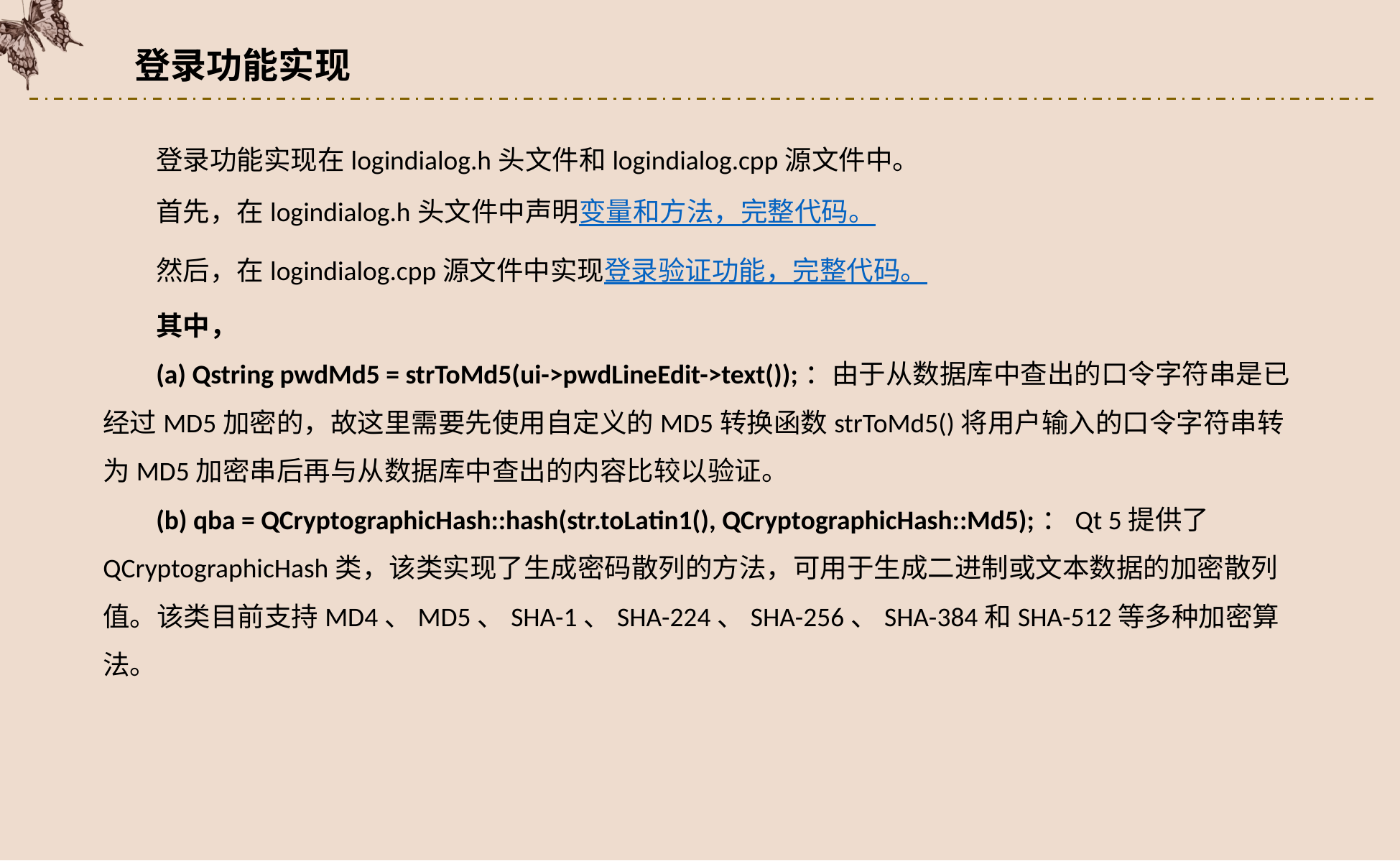

登录功能实现
登录功能实现在logindialog.h头文件和logindialog.cpp源文件中。
首先，在logindialog.h头文件中声明变量和方法，完整代码。
然后，在logindialog.cpp源文件中实现登录验证功能，完整代码。
其中，
(a) Qstring pwdMd5 = strToMd5(ui->pwdLineEdit->text());：由于从数据库中查出的口令字符串是已经过MD5加密的，故这里需要先使用自定义的MD5转换函数strToMd5()将用户输入的口令字符串转为MD5加密串后再与从数据库中查出的内容比较以验证。
(b) qba = QCryptographicHash::hash(str.toLatin1(), QCryptographicHash::Md5);：Qt 5提供了QCryptographicHash类，该类实现了生成密码散列的方法，可用于生成二进制或文本数据的加密散列值。该类目前支持MD4、MD5、SHA-1、SHA-224、SHA-256、SHA-384和SHA-512等多种加密算法。